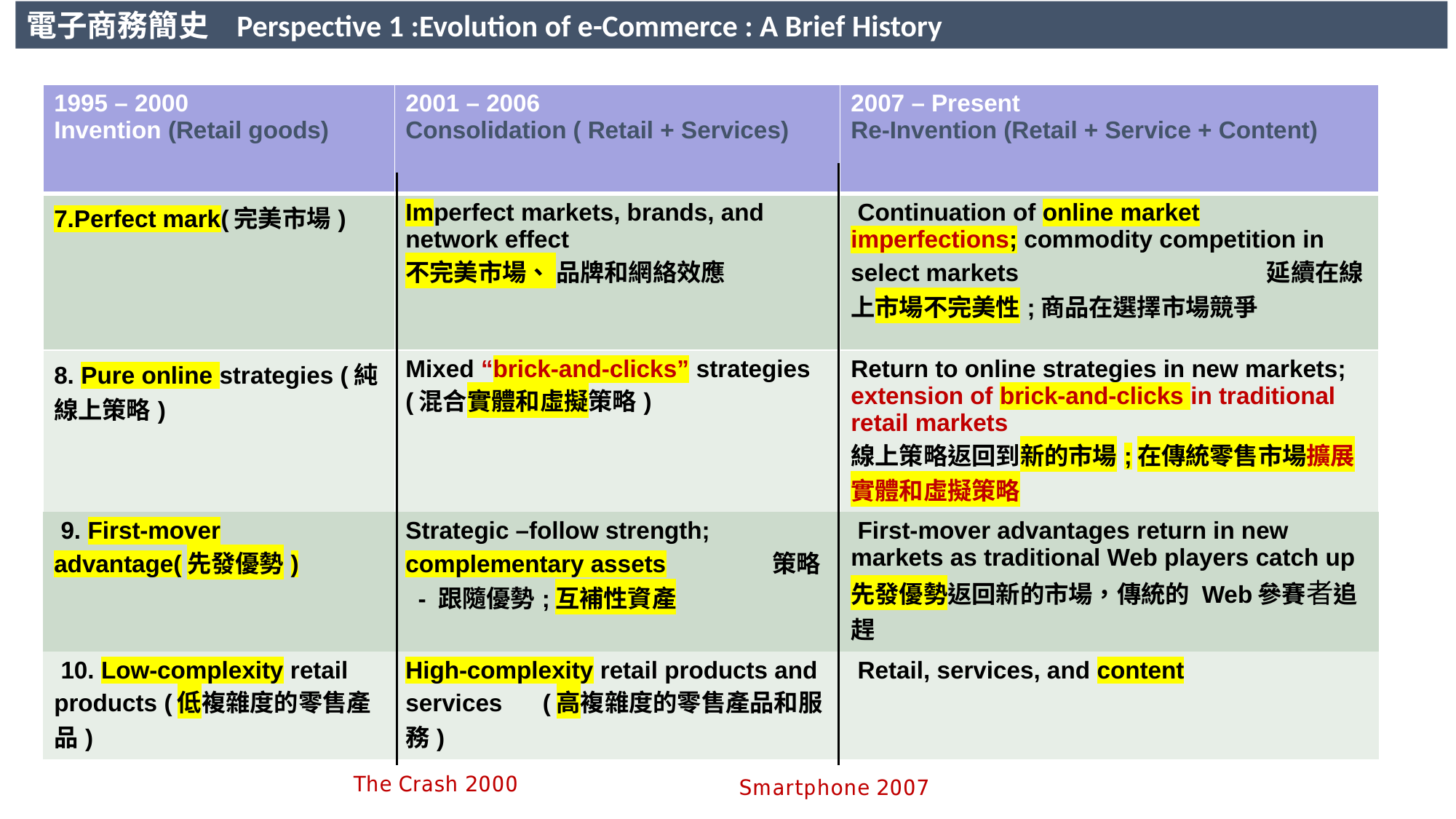

電子商務簡史   Perspective 1 :Evolution of e-Commerce : A Brief History
| 1995 – 2000 Invention (Retail goods) | 2001 – 2006 Consolidation ( Retail + Services) | 2007 – Present Re-Invention (Retail + Service + Content) |
| --- | --- | --- |
| 7.Perfect mark(完美市場) | Imperfect markets, brands, and network effect 不完美市場、 品牌和網絡效應 | Continuation of online market imperfections; commodity competition in select markets 延續在線上市場不完美性;商品在選擇市場競爭 |
| 8. Pure online strategies (純線上策略) | Mixed “brick-and-clicks” strategies (混合實體和虛擬策略) | Return to online strategies in new markets; extension of brick-and-clicks in traditional retail markets 線上策略返回到新的市場;在傳統零售市場擴展實體和虛擬策略 |
| 9. First-mover advantage(先發優勢) | Strategic –follow strength; complementary assets 策略 - 跟隨優勢;互補性資產 | First-mover advantages return in new markets as traditional Web players catch up 先發優勢返回新的市場，傳統的 Web參賽者追趕 |
| 10. Low-complexity retail products (低複雜度的零售產品) | High-complexity retail products and services (高複雜度的零售產品和服務) | Retail, services, and content |
The Crash 2000
Smartphone 2007